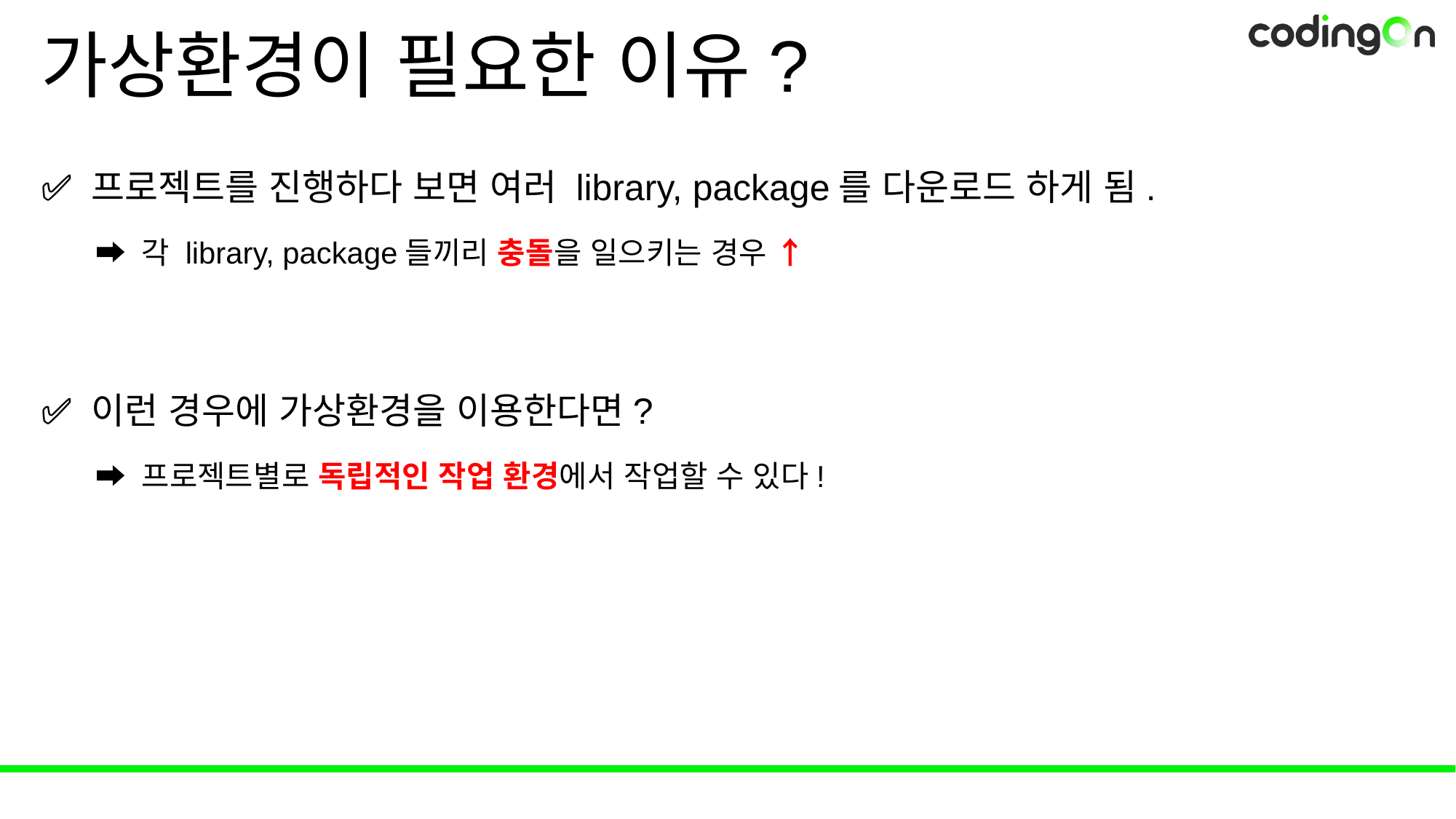

# 가상환경이 필요한 이유?
✅ 프로젝트를 진행하다 보면 여러 library, package를 다운로드 하게 됨.
➡️ 각 library, package들끼리 충돌을 일으키는 경우 ↑

✅ 이런 경우에 가상환경을 이용한다면?
➡️ 프로젝트별로 독립적인 작업 환경에서 작업할 수 있다!